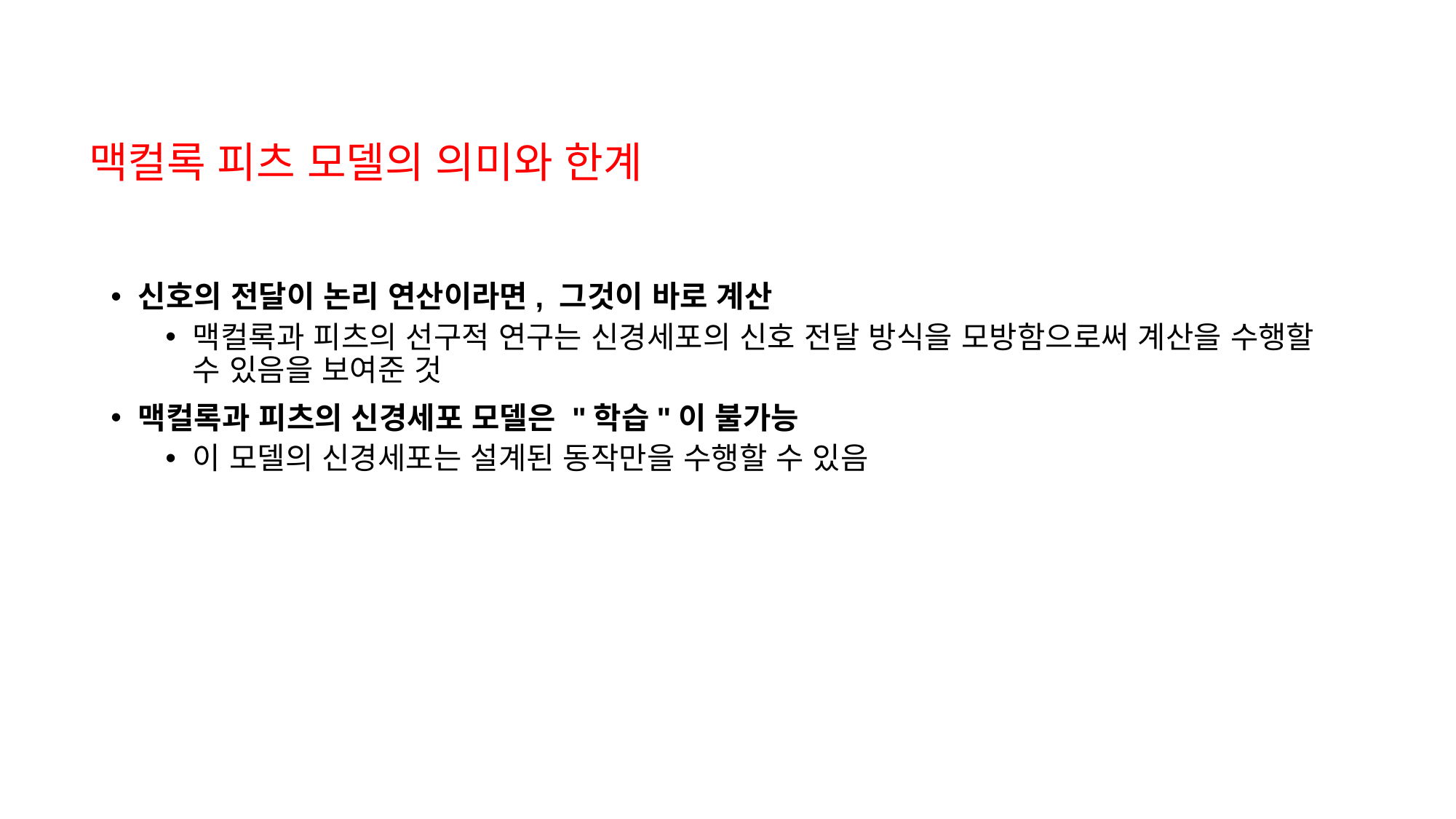

맥컬록 피츠 모델의 의미와 한계
신호의 전달이 논리 연산이라면, 그것이 바로 계산
맥컬록과 피츠의 선구적 연구는 신경세포의 신호 전달 방식을 모방함으로써 계산을 수행할 수 있음을 보여준 것
맥컬록과 피츠의 신경세포 모델은 "학습"이 불가능
이 모델의 신경세포는 설계된 동작만을 수행할 수 있음